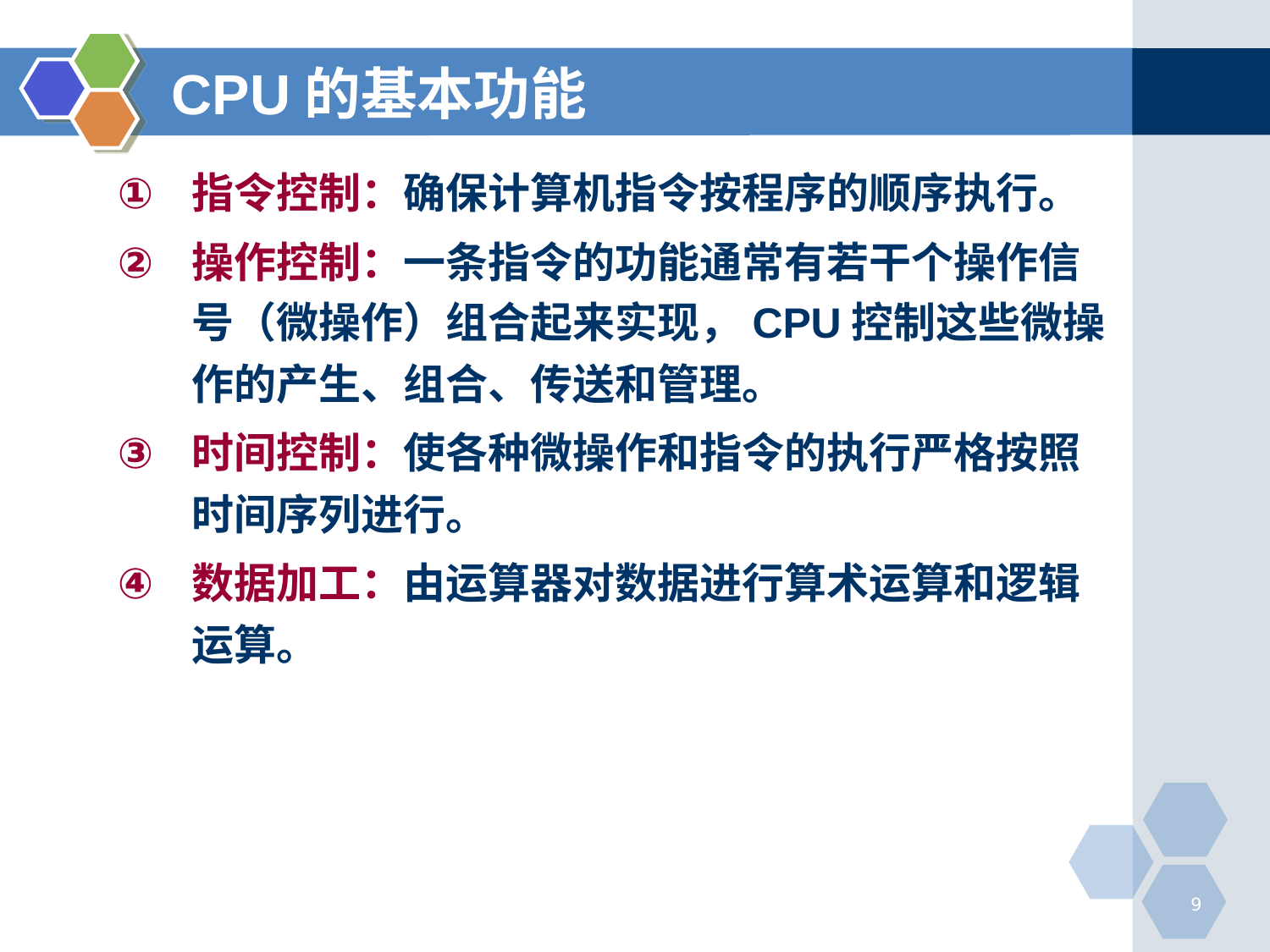

# CPU的基本功能
指令控制：确保计算机指令按程序的顺序执行。
操作控制：一条指令的功能通常有若干个操作信号（微操作）组合起来实现，CPU控制这些微操作的产生、组合、传送和管理。
时间控制：使各种微操作和指令的执行严格按照时间序列进行。
数据加工：由运算器对数据进行算术运算和逻辑运算。
9